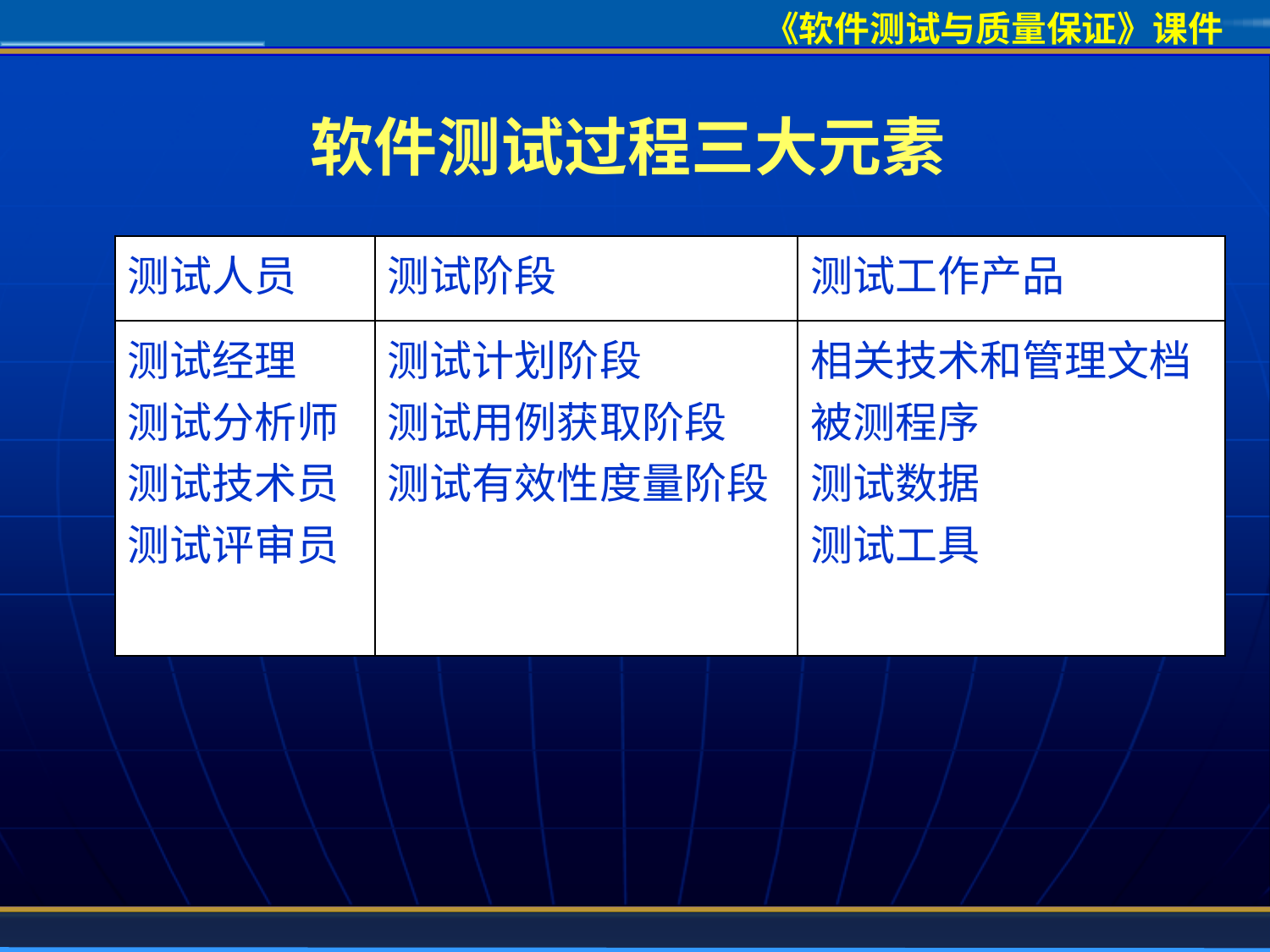

# 软件测试过程三大元素
| 测试人员 | 测试阶段 | 测试工作产品 |
| --- | --- | --- |
| 测试经理 测试分析师 测试技术员 测试评审员 | 测试计划阶段 测试用例获取阶段 测试有效性度量阶段 | 相关技术和管理文档 被测程序 测试数据 测试工具 |